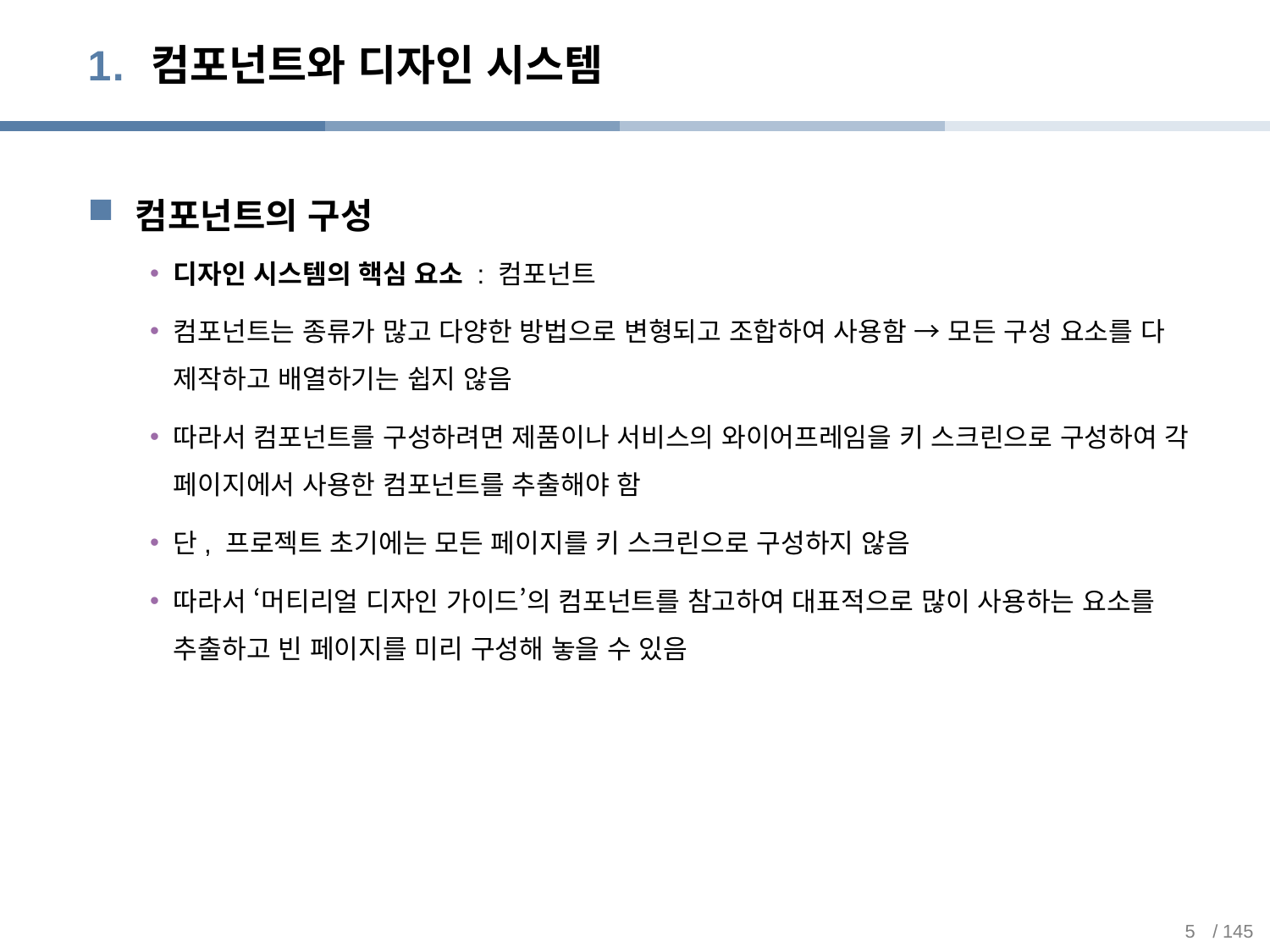

# 컴포넌트와 디자인 시스템
컴포넌트의 구성
디자인 시스템의 핵심 요소 : 컴포넌트
컴포넌트는 종류가 많고 다양한 방법으로 변형되고 조합하여 사용함 → 모든 구성 요소를 다 제작하고 배열하기는 쉽지 않음
따라서 컴포넌트를 구성하려면 제품이나 서비스의 와이어프레임을 키 스크린으로 구성하여 각 페이지에서 사용한 컴포넌트를 추출해야 함
단, 프로젝트 초기에는 모든 페이지를 키 스크린으로 구성하지 않음
따라서 ‘머티리얼 디자인 가이드’의 컴포넌트를 참고하여 대표적으로 많이 사용하는 요소를 추출하고 빈 페이지를 미리 구성해 놓을 수 있음